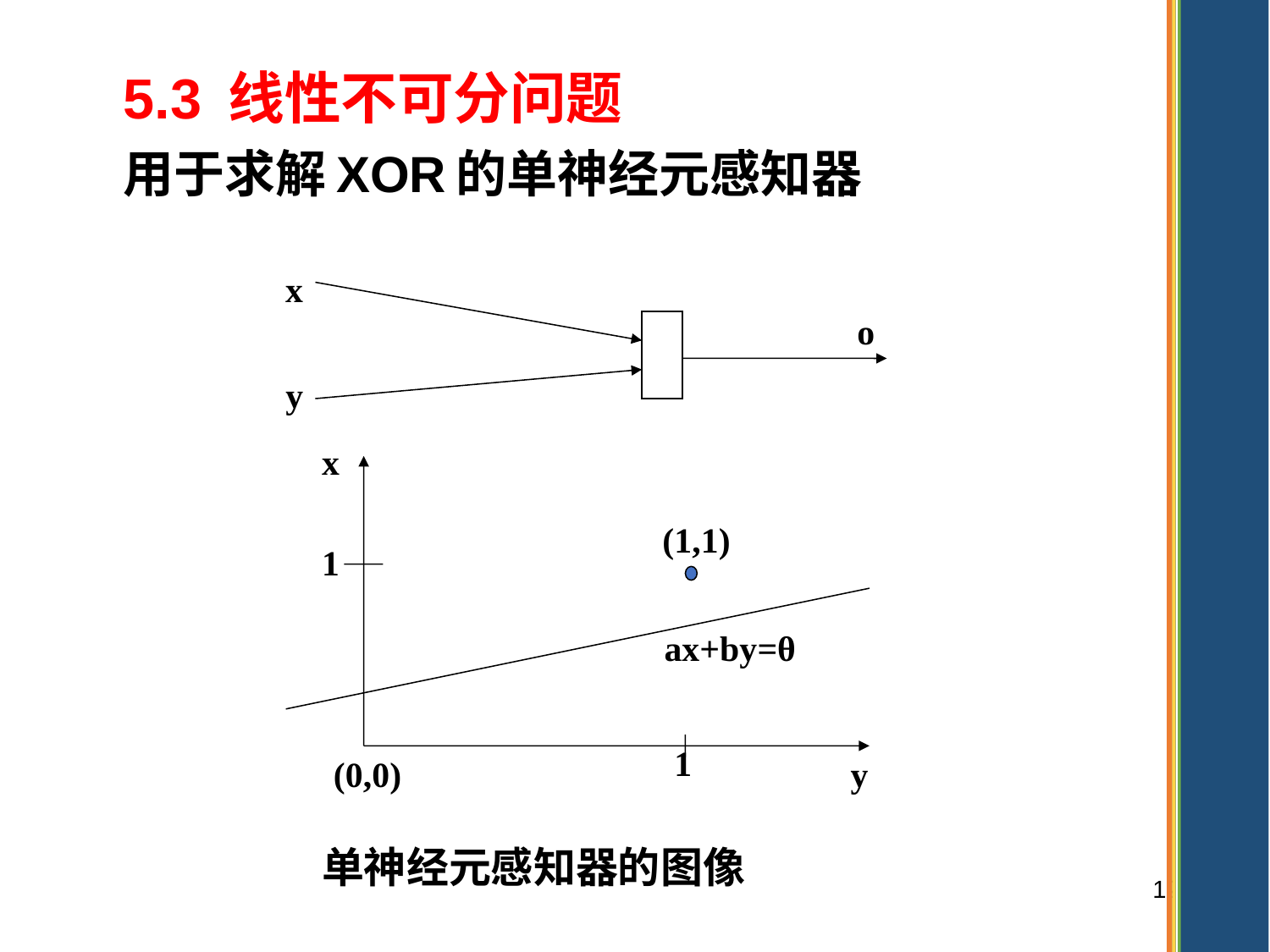

5.3 线性不可分问题
用于求解XOR的单神经元感知器
x

o
y
x

ax+by=θ

(1,1)
1
1

(0,0)
y
单神经元感知器的图像
125